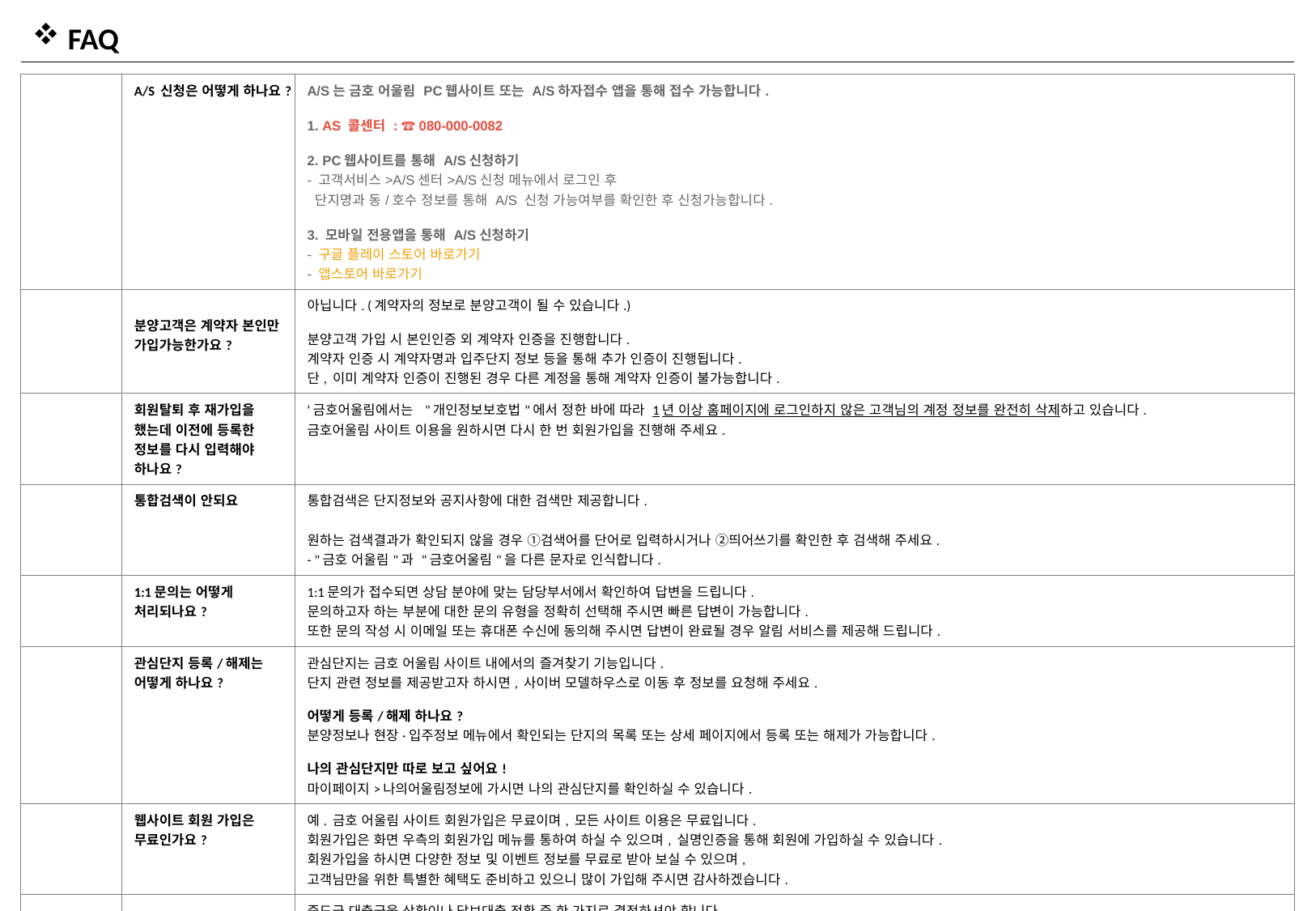

FAQ
|  | A/S 신청은 어떻게 하나요? | A/S는 금호 어울림 PC웹사이트 또는 A/S하자접수 앱을 통해 접수 가능합니다.   1. AS 콜센터 : ☎ 080-000-0082   2. PC웹사이트를 통해 A/S신청하기 - 고객서비스>A/S센터>A/S신청 메뉴에서 로그인 후    단지명과 동/호수 정보를 통해 A/S 신청 가능여부를 확인한 후 신청가능합니다.   3. 모바일 전용앱을 통해 A/S신청하기 - 구글 플레이 스토어 바로가기 - 앱스토어 바로가기 |
| --- | --- | --- |
|  | 분양고객은 계약자 본인만 가입가능한가요? | 아닙니다. (계약자의 정보로 분양고객이 될 수 있습니다.)   분양고객 가입 시 본인인증 외 계약자 인증을 진행합니다. 계약자 인증 시 계약자명과 입주단지 정보 등을 통해 추가 인증이 진행됩니다. 단, 이미 계약자 인증이 진행된 경우 다른 계정을 통해 계약자 인증이 불가능합니다. |
|  | 회원탈퇴 후 재가입을 했는데 이전에 등록한 정보를 다시 입력해야 하나요? | '금호어울림에서는  "개인정보보호법"에서 정한 바에 따라 1년 이상 홈페이지에 로그인하지 않은 고객님의 계정 정보를 완전히 삭제하고 있습니다. 금호어울림 사이트 이용을 원하시면 다시 한 번 회원가입을 진행해 주세요. |
|  | 통합검색이 안되요 | 통합검색은 단지정보와 공지사항에 대한 검색만 제공합니다. 원하는 검색결과가 확인되지 않을 경우 ①검색어를 단어로 입력하시거나 ②띄어쓰기를 확인한 후 검색해 주세요. - "금호 어울림"과 "금호어울림"을 다른 문자로 인식합니다. |
|  | 1:1문의는 어떻게 처리되나요? | 1:1문의가 접수되면 상담 분야에 맞는 담당부서에서 확인하여 답변을 드립니다. 문의하고자 하는 부분에 대한 문의 유형을 정확히 선택해 주시면 빠른 답변이 가능합니다. 또한 문의 작성 시 이메일 또는 휴대폰 수신에 동의해 주시면 답변이 완료될 경우 알림 서비스를 제공해 드립니다. |
|  | 관심단지 등록/해제는 어떻게 하나요? | 관심단지는 금호 어울림 사이트 내에서의 즐겨찾기 기능입니다. 단지 관련 정보를 제공받고자 하시면, 사이버 모델하우스로 이동 후 정보를 요청해 주세요.   어떻게 등록/해제 하나요? 분양정보나 현장·입주정보 메뉴에서 확인되는 단지의 목록 또는 상세 페이지에서 등록 또는 해제가 가능합니다.   나의 관심단지만 따로 보고 싶어요! 마이페이지>나의어울림정보에 가시면 나의 관심단지를 확인하실 수 있습니다. |
|  | 웹사이트 회원 가입은 무료인가요? | 예. 금호 어울림 사이트 회원가입은 무료이며, 모든 사이트 이용은 무료입니다. 회원가입은 화면 우측의 회원가입 메뉴를 통하여 하실 수 있으며, 실명인증을 통해 회원에 가입하실 수 있습니다. 회원가입을 하시면 다양한 정보 및 이벤트 정보를 무료로 받아 보실 수 있으며, 고객님만을 위한 특별한 혜택도 준비하고 있으니 많이 가입해 주시면 감사하겠습니다. |
|  | 중도금 대출을 받은 세대는 잔금만 내면 입주가 되는 건가요? | 중도금 대출금을 상환이나 담보대출 전환 중 한 가지로 결정하셔야 합니다.   상환하실 경우에는 입주증 발급 전까지 상환절차를 마치셔야 하며, 담보대출로 전환하실 경우에는 입주증 발급 전에 부동산 담보대출로 전환하는 절차를 마치셔야 합니다.   또한 분양대금, 옵션품목대금(해당세대) 등 기타 납입금 일체를 납부하셔야 입주가 가능합니다. |